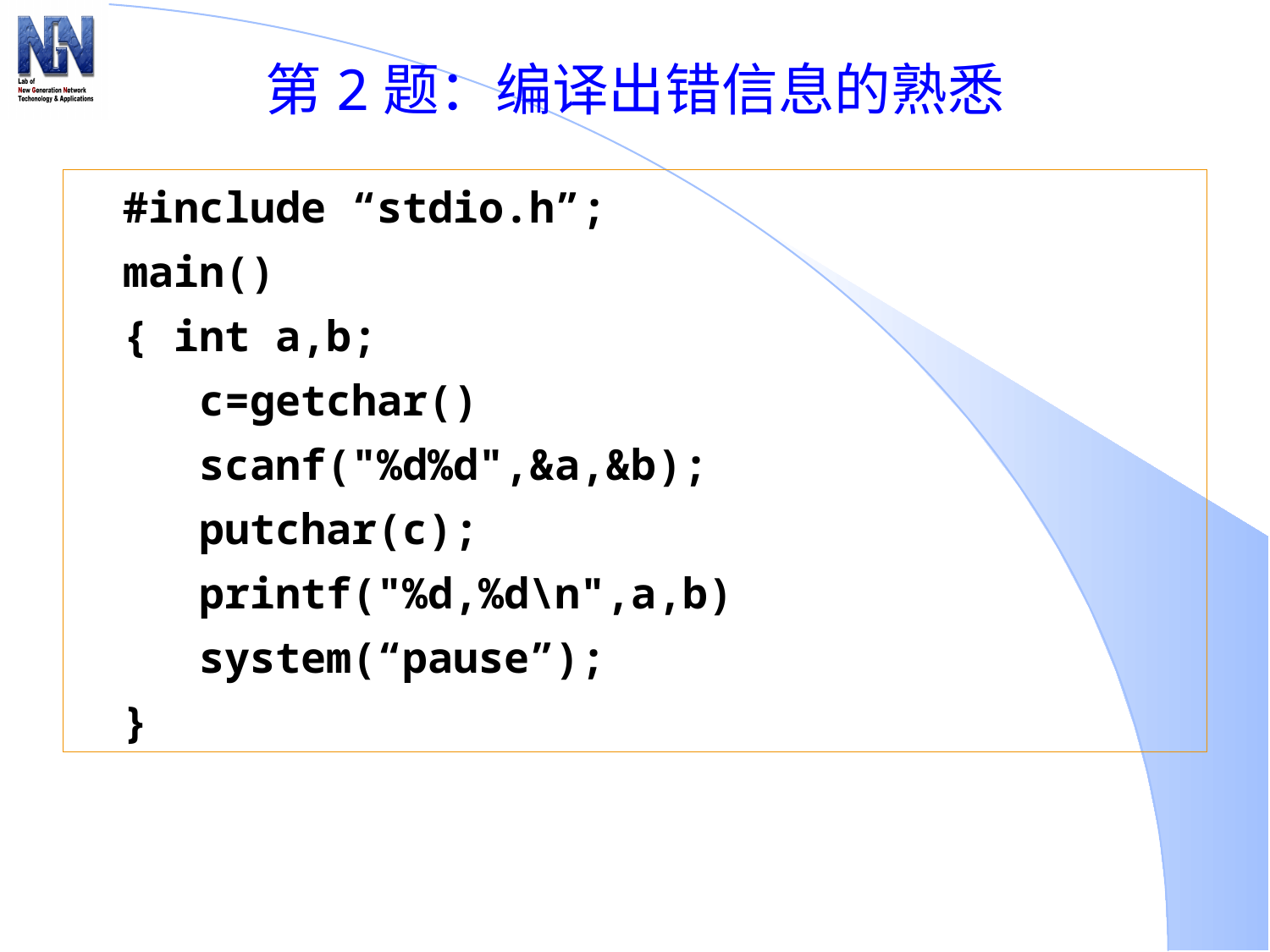

# 第2题：编译出错信息的熟悉
#include “stdio.h”;
main()
{ int a,b;
   c=getchar()
   scanf("%d%d",&a,&b);
   putchar(c);
   printf("%d,%d\n",a,b)
   system(“pause”);
}